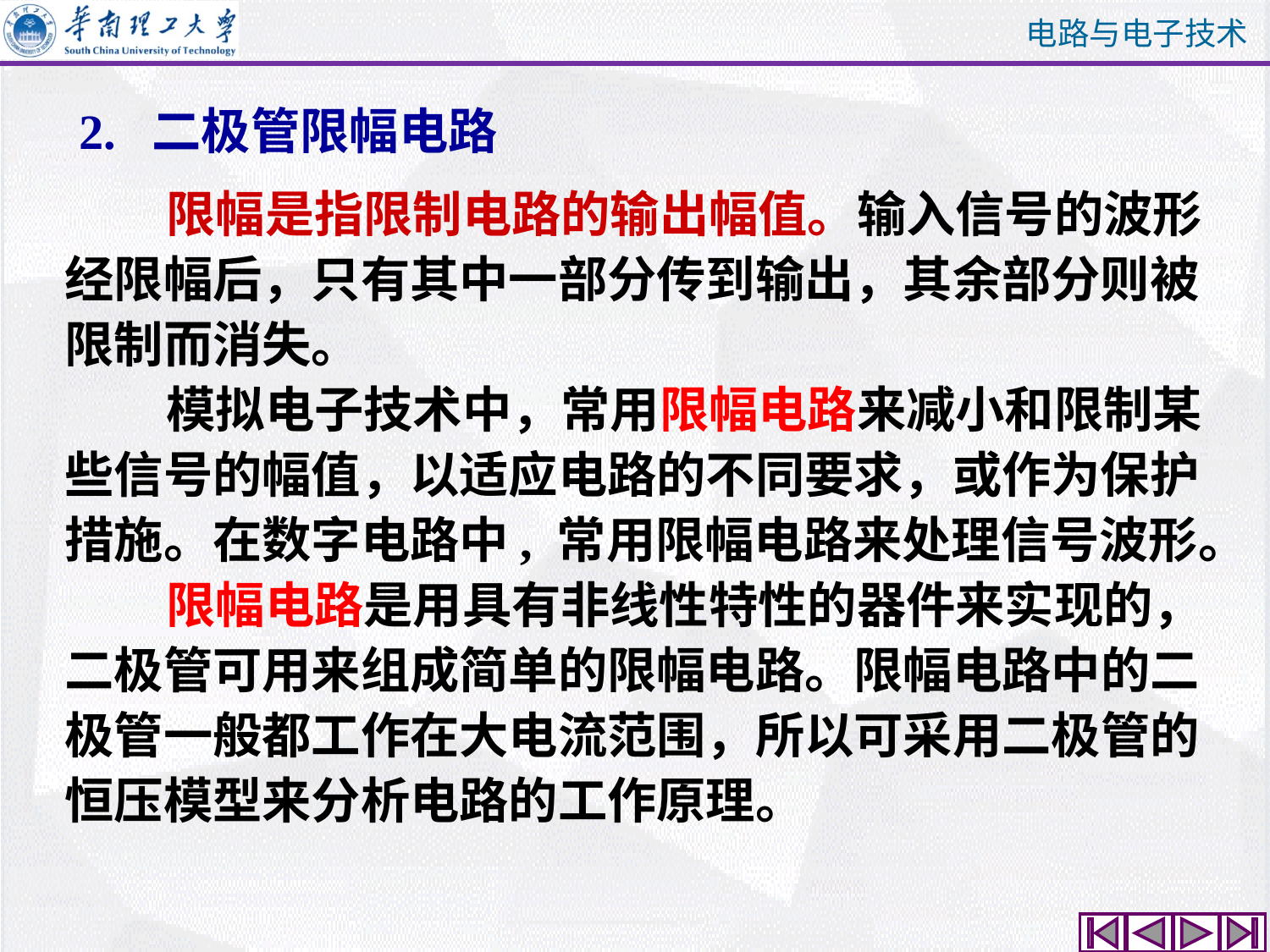

2.  二极管限幅电路
        限幅是指限制电路的输出幅值。输入信号的波形
经限幅后，只有其中一部分传到输出，其余部分则被
限制而消失。
        模拟电子技术中，常用限幅电路来减小和限制某
些信号的幅值，以适应电路的不同要求，或作为保护
措施。在数字电路中, 常用限幅电路来处理信号波形。
        限幅电路是用具有非线性特性的器件来实现的，
二极管可用来组成简单的限幅电路。限幅电路中的二
极管一般都工作在大电流范围，所以可采用二极管的
恒压模型来分析电路的工作原理。